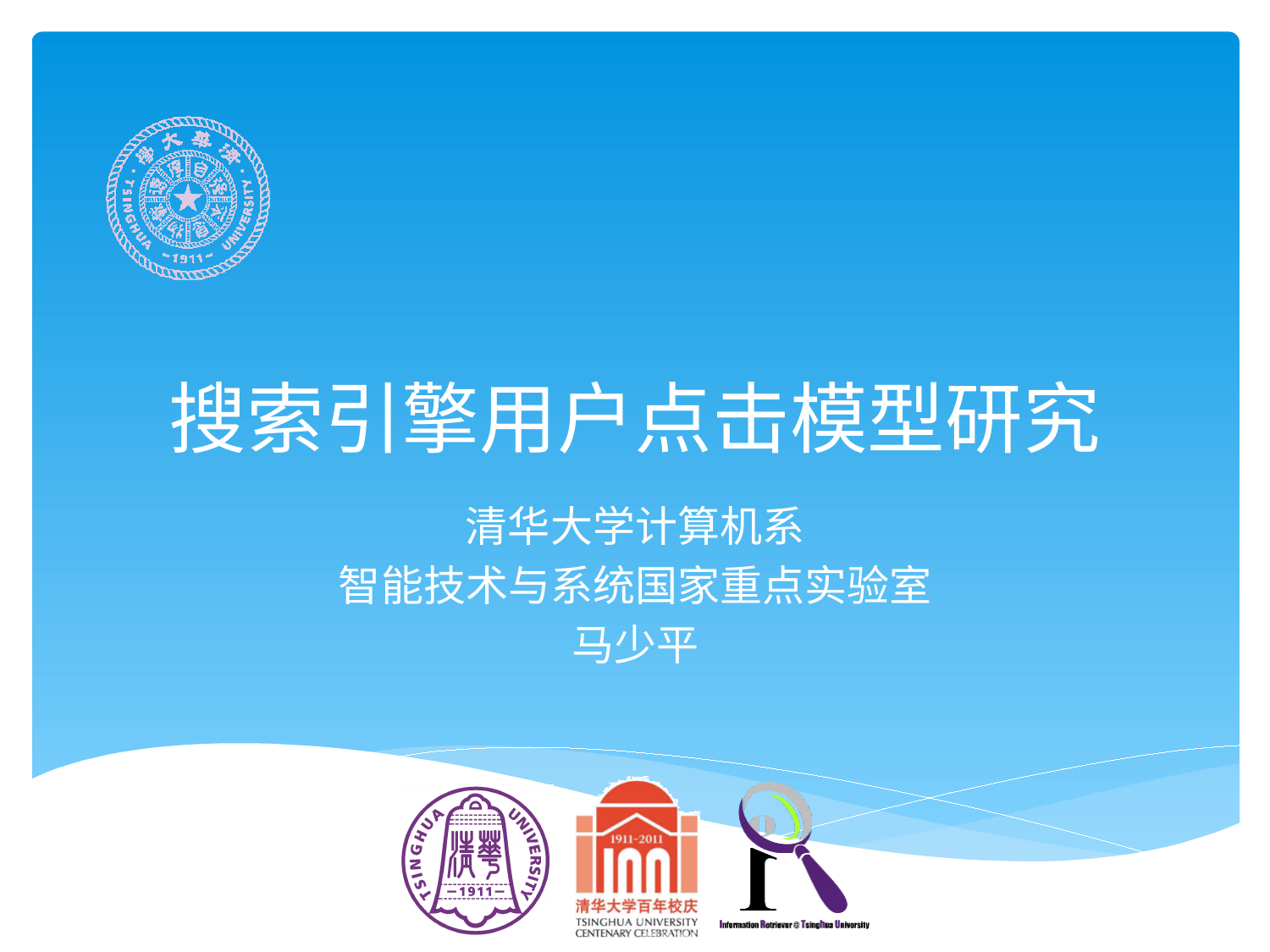

# 搜索引擎用户点击模型研究
清华大学计算机系
智能技术与系统国家重点实验室
马少平